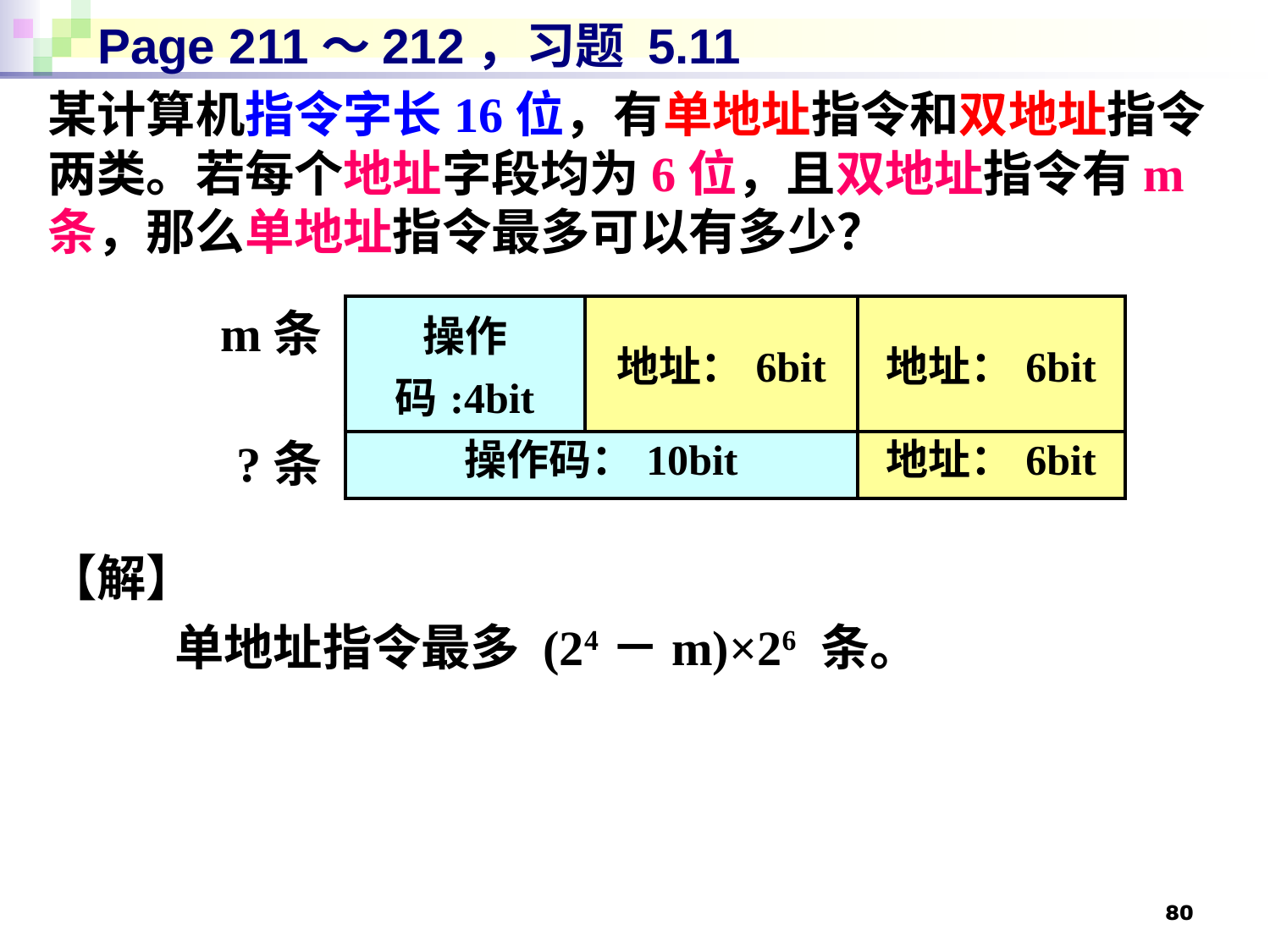

# Page 211～212，习题 5.11
某计算机指令字长16位，有单地址指令和双地址指令两类。若每个地址字段均为6位，且双地址指令有m条，那么单地址指令最多可以有多少？

【解】
	单地址指令最多 (24－m)×26 条。
m条
| 操作码:4bit | 地址：6bit | 地址：6bit |
| --- | --- | --- |
| 操作码：10bit | 地址：6bit |
| --- | --- |
?条
80